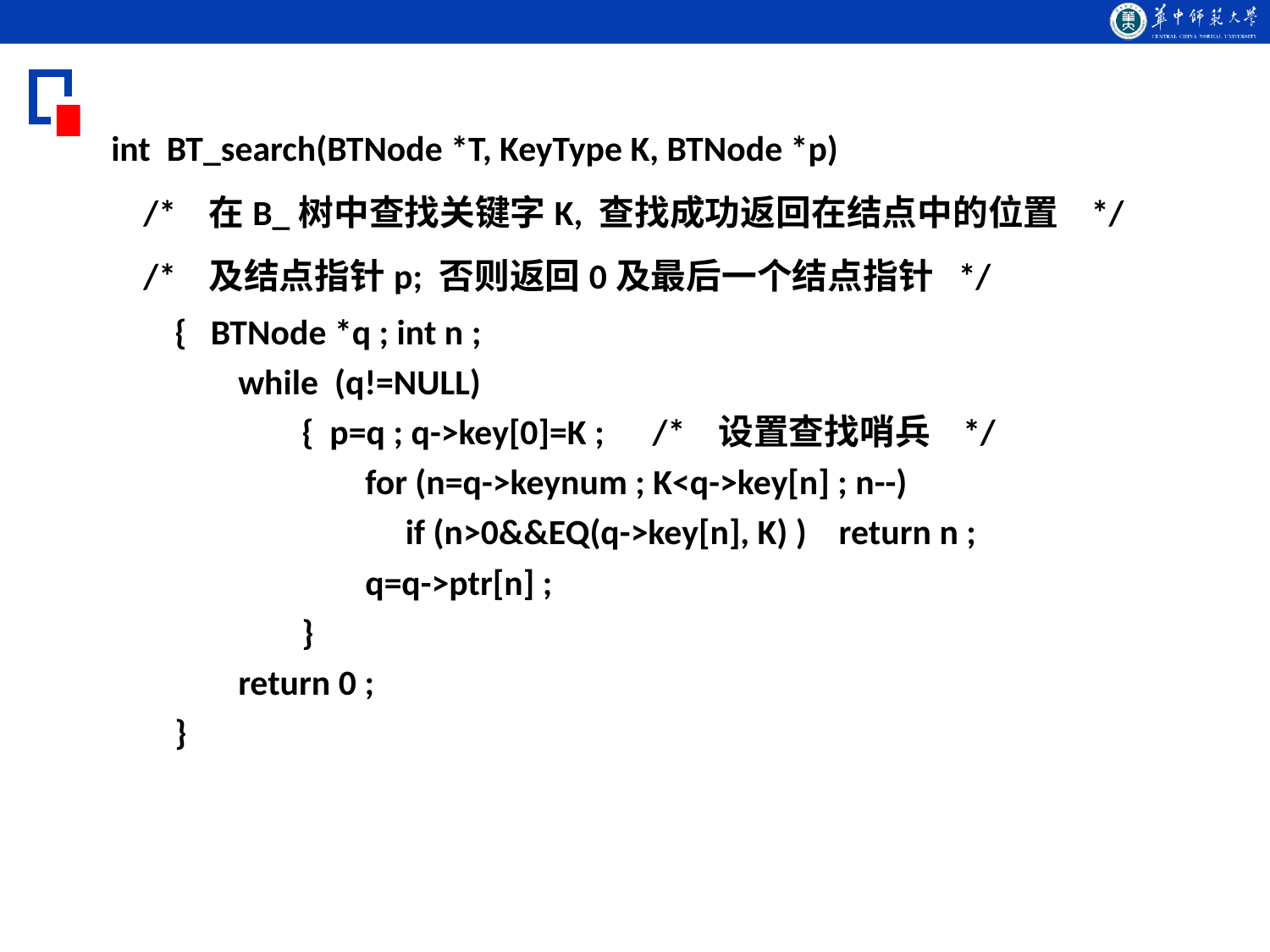

int  BT_search(BTNode *T, KeyType K, BTNode *p)
    /*   在B_树中查找关键字K, 查找成功返回在结点中的位置   */
    /*   及结点指针p; 否则返回0及最后一个结点指针  */
{   BTNode *q ; int n ;
while  (q!=NULL)
{  p=q ; q->key[0]=K ;      /*   设置查找哨兵   */
for (n=q->keynum ; K<q->key[n] ; n--)
     if (n>0&&EQ(q->key[n], K) )    return n ;
q=q->ptr[n] ;
}
return 0 ;
}